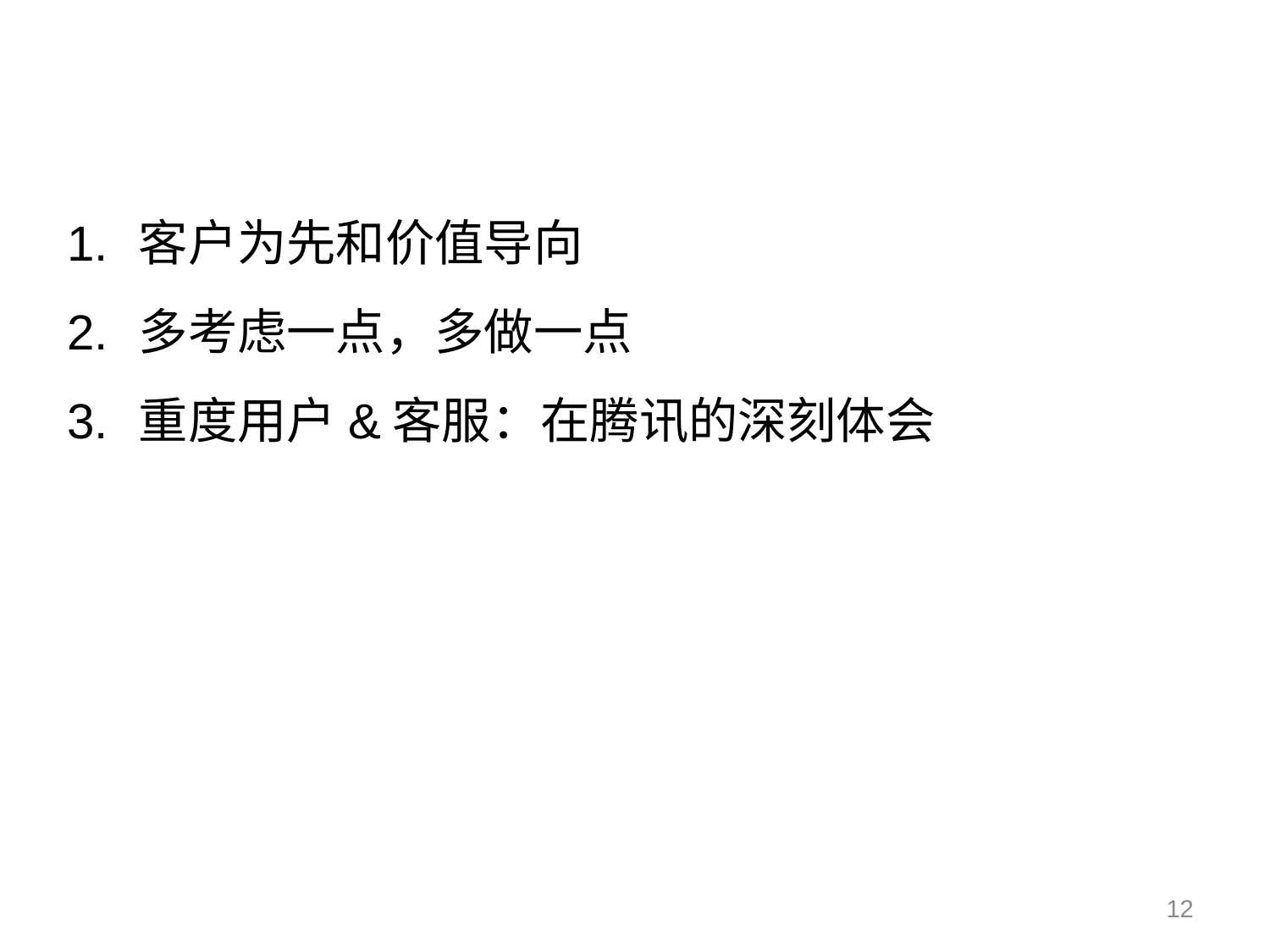

客户为先和价值导向
多考虑一点，多做一点
重度用户&客服：在腾讯的深刻体会

12